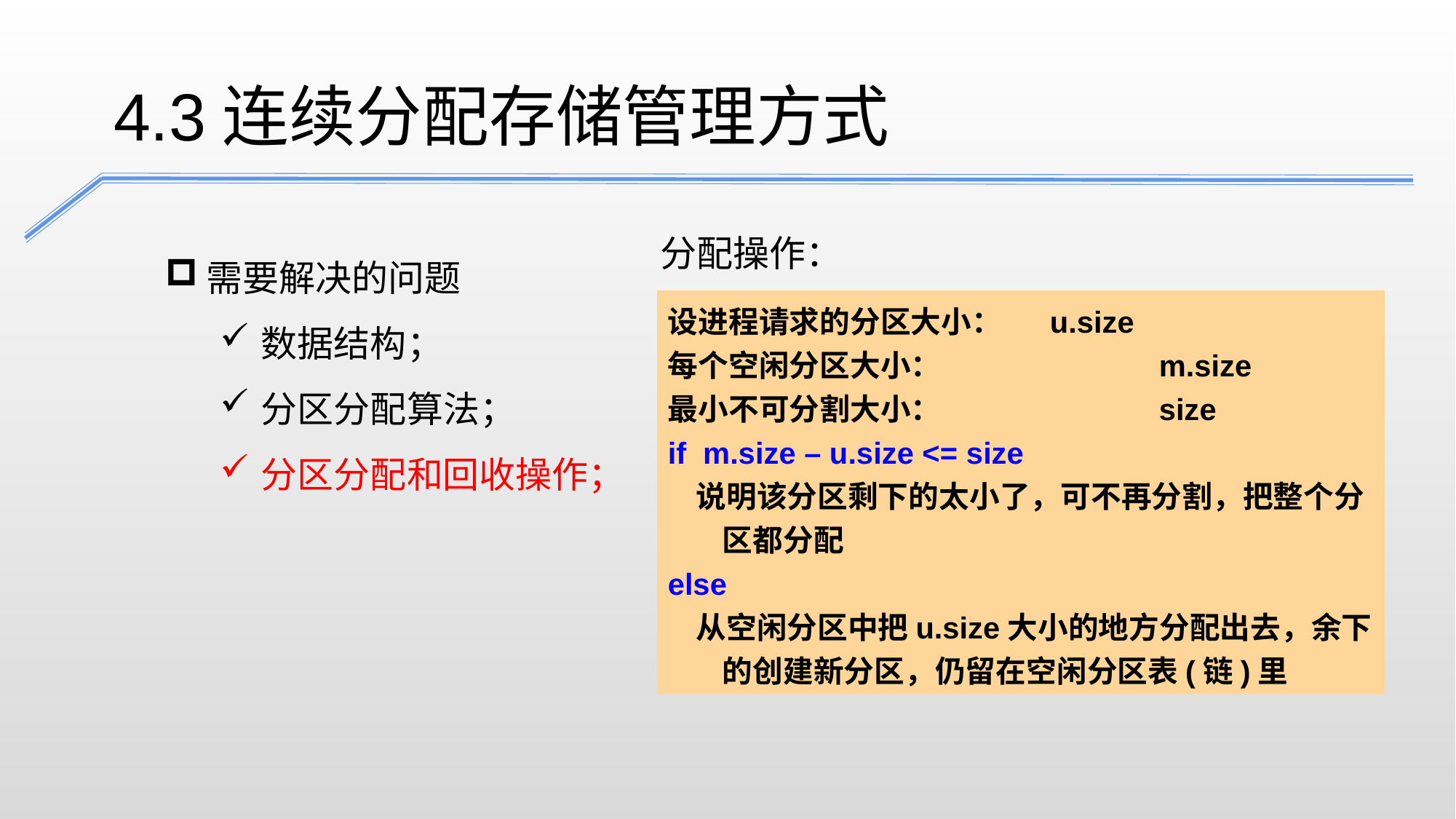

4.3连续分配存储管理方式

分配操作：
需要解决的问题
数据结构；
分区分配算法；
分区分配和回收操作；

设进程请求的分区大小：	u.size
每个空闲分区大小：		m.size
最小不可分割大小：		size
if  m.size – u.size <= size
   说明该分区剩下的太小了，可不再分割，把整个分区都分配
else
   从空闲分区中把u.size大小的地方分配出去，余下的创建新分区，仍留在空闲分区表(链)里